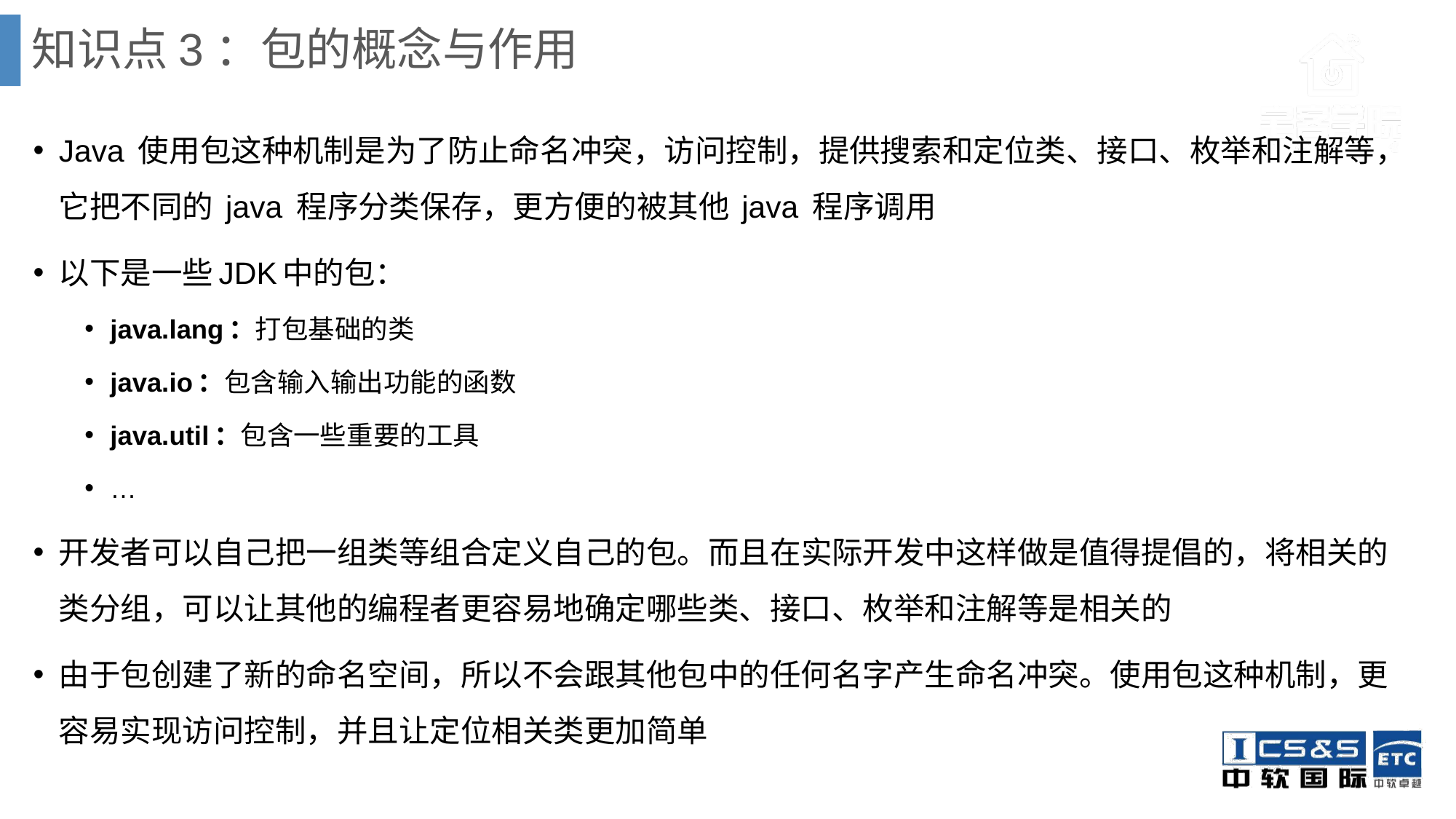

# 知识点3：包的概念与作用
Java 使用包这种机制是为了防止命名冲突，访问控制，提供搜索和定位类、接口、枚举和注解等，它把不同的 java 程序分类保存，更方便的被其他 java 程序调用
以下是一些JDK中的包：
java.lang：打包基础的类
java.io：包含输入输出功能的函数
java.util：包含一些重要的工具
…
开发者可以自己把一组类等组合定义自己的包。而且在实际开发中这样做是值得提倡的，将相关的类分组，可以让其他的编程者更容易地确定哪些类、接口、枚举和注解等是相关的
由于包创建了新的命名空间，所以不会跟其他包中的任何名字产生命名冲突。使用包这种机制，更容易实现访问控制，并且让定位相关类更加简单